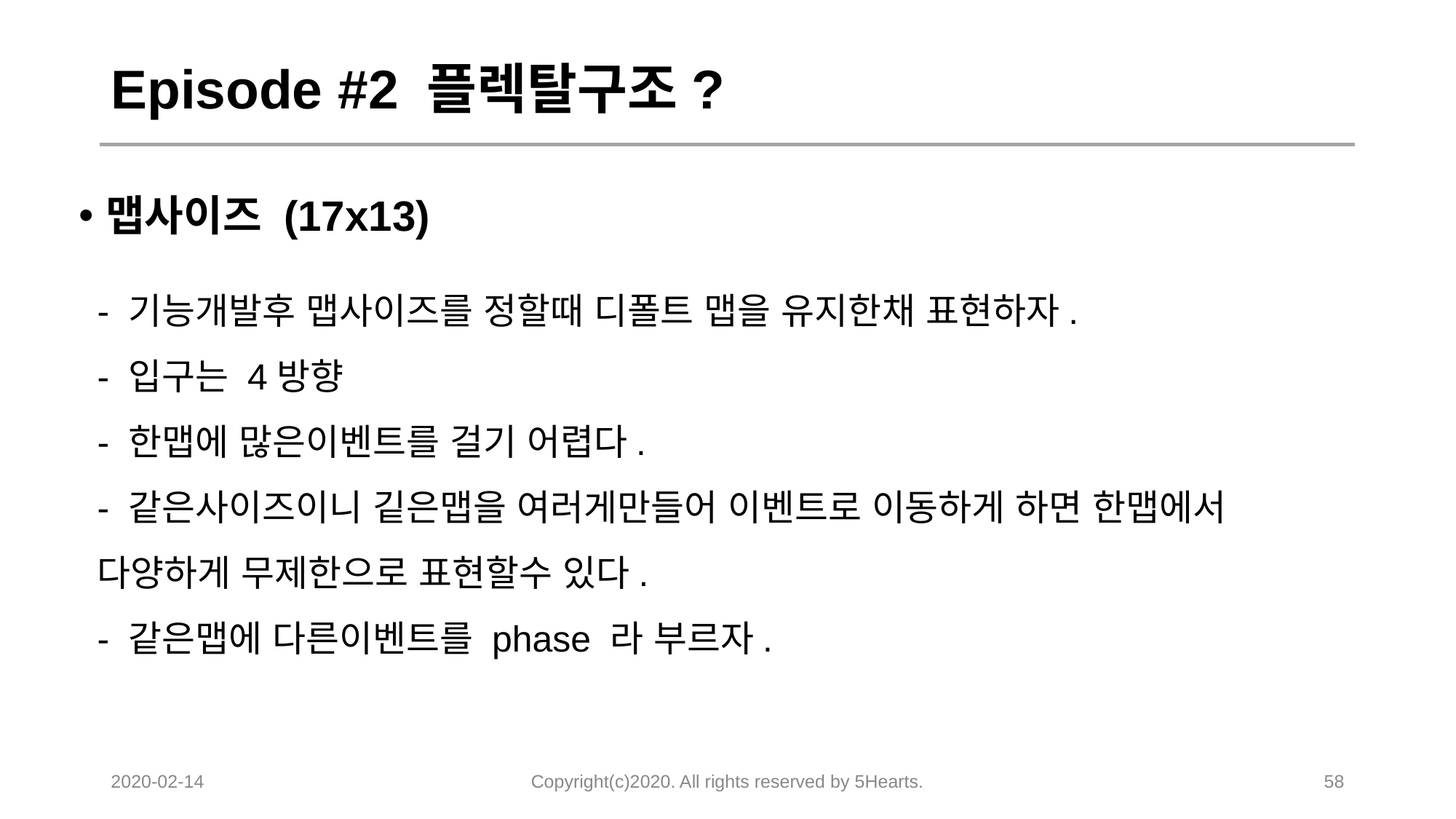

# Episode #2 플렉탈구조?
맵사이즈 (17x13)
- 기능개발후 맵사이즈를 정할때 디폴트 맵을 유지한채 표현하자.
- 입구는 4방향
- 한맵에 많은이벤트를 걸기 어렵다.
- 같은사이즈이니 깉은맵을 여러게만들어 이벤트로 이동하게 하면 한맵에서 다양하게 무제한으로 표현할수 있다.
- 같은맵에 다른이벤트를 phase 라 부르자.
2020-02-14
Copyright(c)2020. All rights reserved by 5Hearts.
58